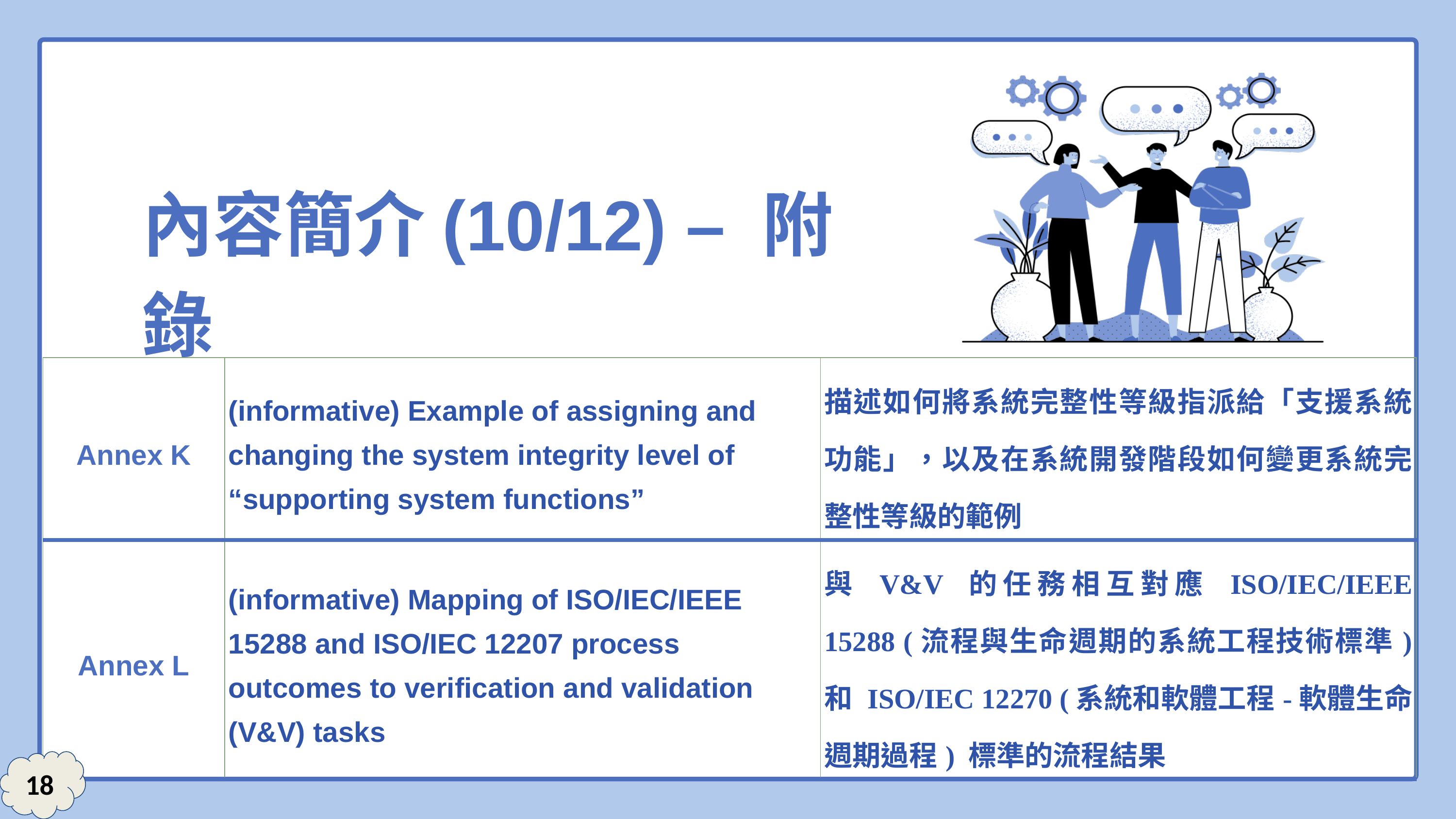

內容簡介(10/12) – 附錄
| Annex K | (informative) Example of assigning and changing the system integrity level of “supporting system functions” | 描述如何將系統完整性等級指派給「支援系統功能」，以及在系統開發階段如何變更系統完整性等級的範例 |
| --- | --- | --- |
| Annex L | (informative) Mapping of ISO/IEC/IEEE 15288 and ISO/IEC 12207 process outcomes to verification and validation (V&V) tasks | 與 V&V 的任務相互對應 ISO/IEC/IEEE 15288 (流程與生命週期的系統工程技術標準) 和 ISO/IEC 12270 (系統和軟體工程-軟體生命週期過程) 標準的流程結果 |
18